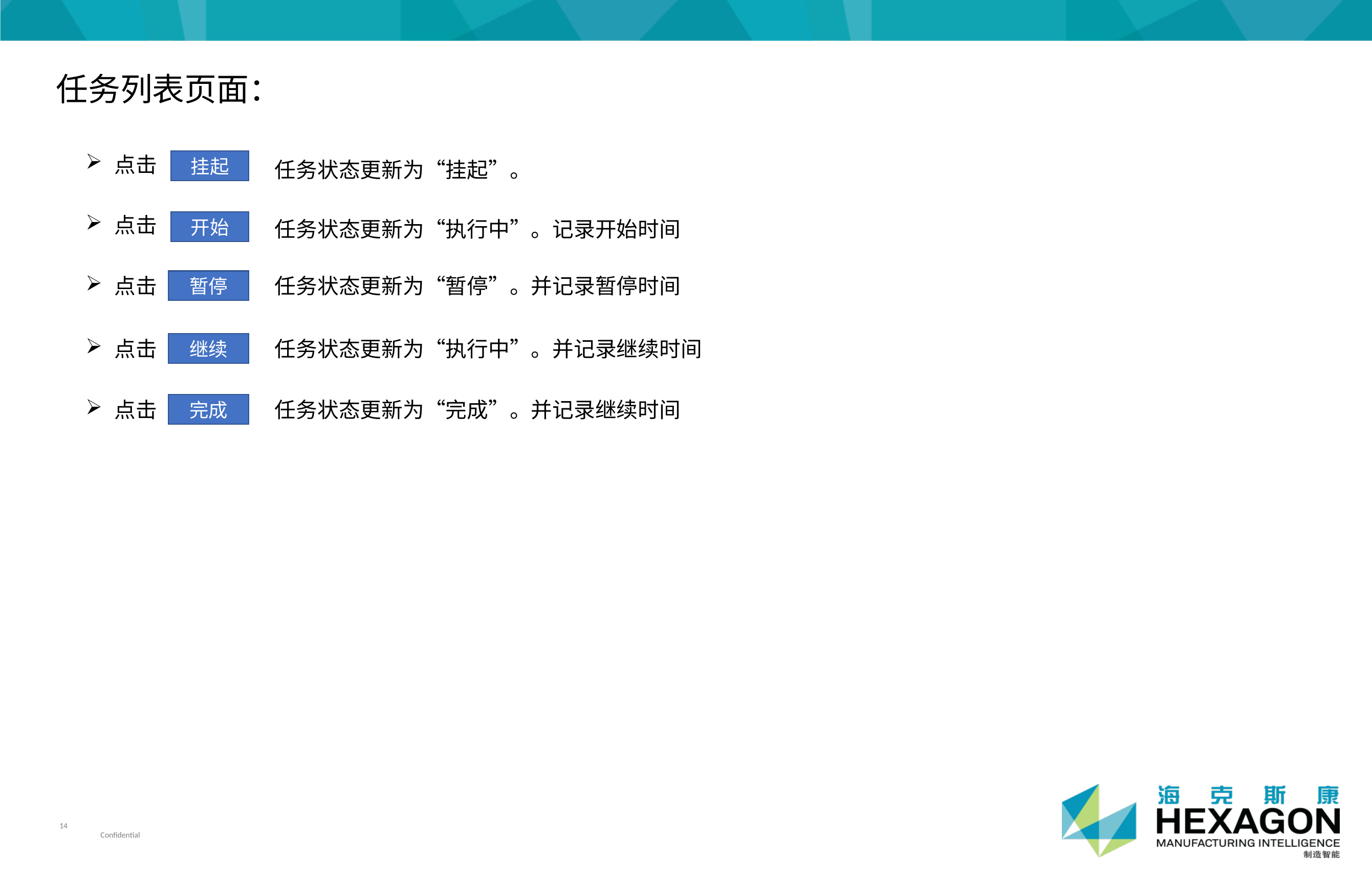

任务列表页面：
点击
挂起
任务状态更新为“挂起”。
点击
开始
任务状态更新为“执行中”。记录开始时间
点击
任务状态更新为“暂停”。并记录暂停时间
暂停
点击
任务状态更新为“执行中”。并记录继续时间
继续
点击
任务状态更新为“完成”。并记录继续时间
完成